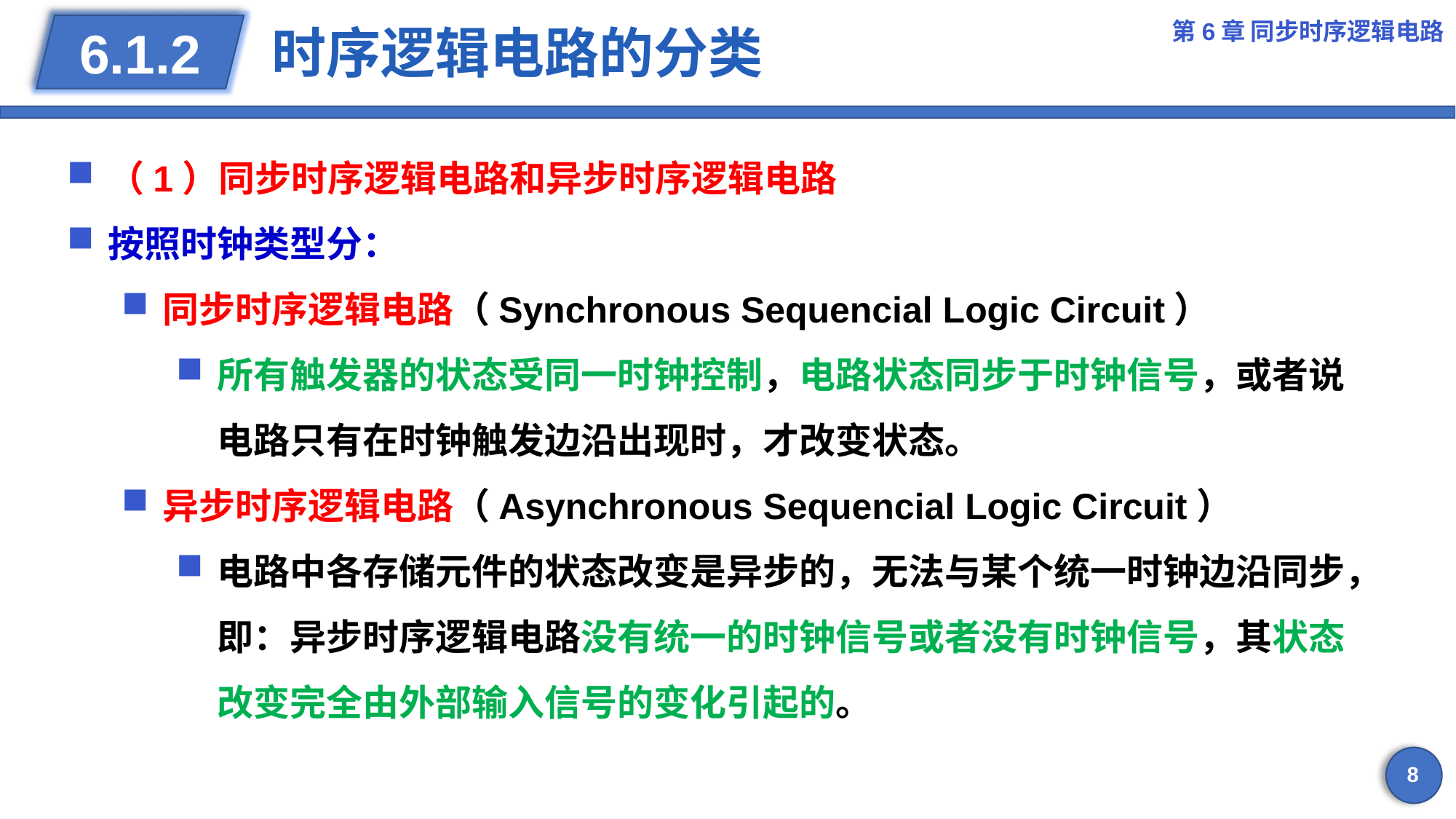

第6章 同步时序逻辑电路
# 时序逻辑电路的分类
6.1.2
（1）同步时序逻辑电路和异步时序逻辑电路
按照时钟类型分：
同步时序逻辑电路（Synchronous Sequencial Logic Circuit）
所有触发器的状态受同一时钟控制，电路状态同步于时钟信号，或者说电路只有在时钟触发边沿出现时，才改变状态。
异步时序逻辑电路（Asynchronous Sequencial Logic Circuit）
电路中各存储元件的状态改变是异步的，无法与某个统一时钟边沿同步，即：异步时序逻辑电路没有统一的时钟信号或者没有时钟信号，其状态改变完全由外部输入信号的变化引起的。
8